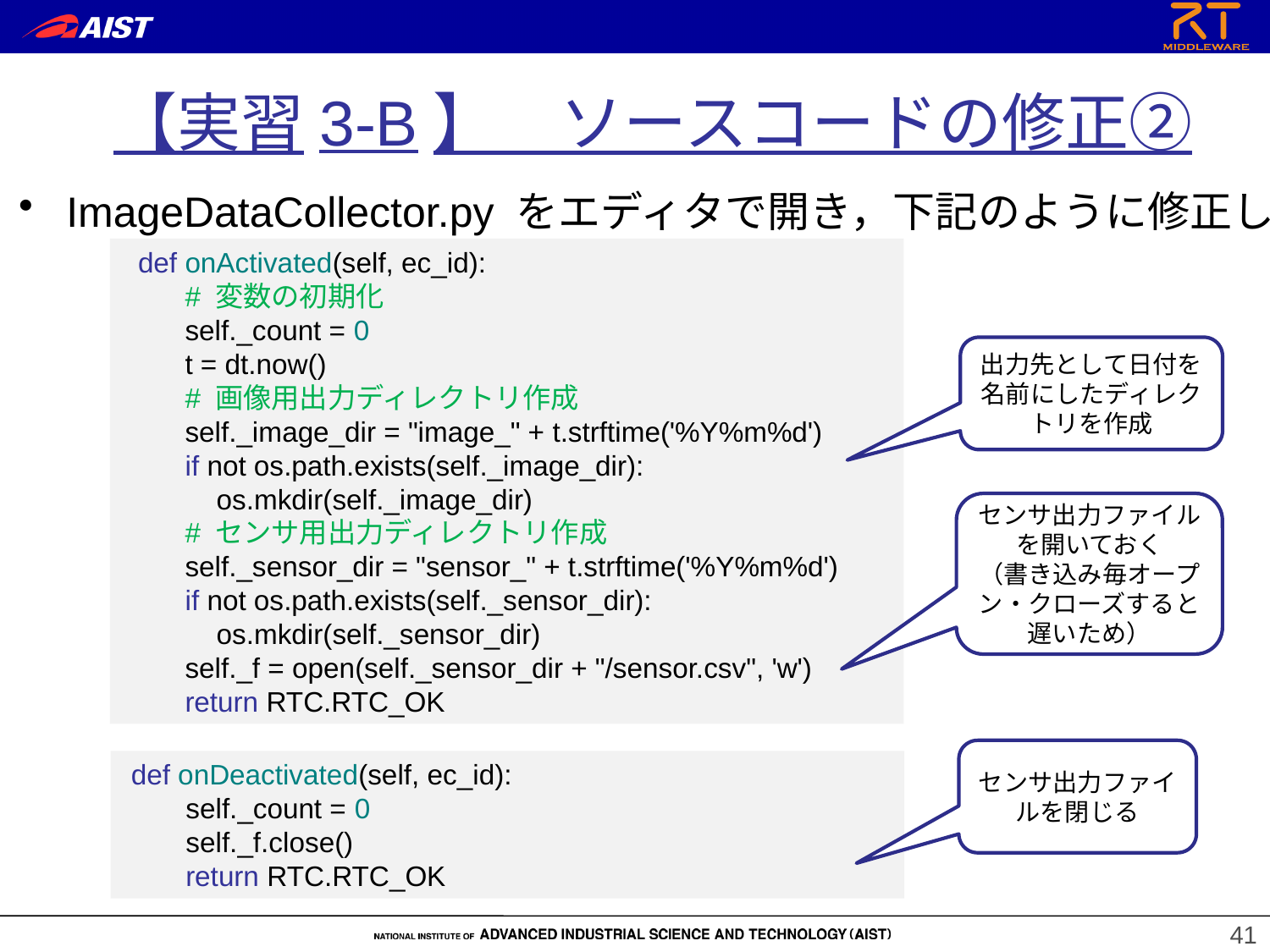

【実習3-B】　ソースコードの修正②
ImageDataCollector.py をエディタで開き，下記のように修正します
  def onActivated(self, ec_id):
        # 変数の初期化
        self._count = 0
        t = dt.now()
        # 画像用出力ディレクトリ作成
        self._image_dir = "image_" + t.strftime('%Y%m%d')
        if not os.path.exists(self._image_dir):
            os.mkdir(self._image_dir)
        # センサ用出力ディレクトリ作成
        self._sensor_dir = "sensor_" + t.strftime('%Y%m%d')
        if not os.path.exists(self._sensor_dir):
            os.mkdir(self._sensor_dir)
        self._f = open(self._sensor_dir + "/sensor.csv", 'w')
        return RTC.RTC_OK
出力先として日付を名前にしたディレクトリを作成
センサ出力ファイルを開いておく
（書き込み毎オープン・クローズすると遅いため）
センサ出力ファイルを閉じる
 def onDeactivated(self, ec_id):
        self._count = 0
        self._f.close()
        return RTC.RTC_OK
41